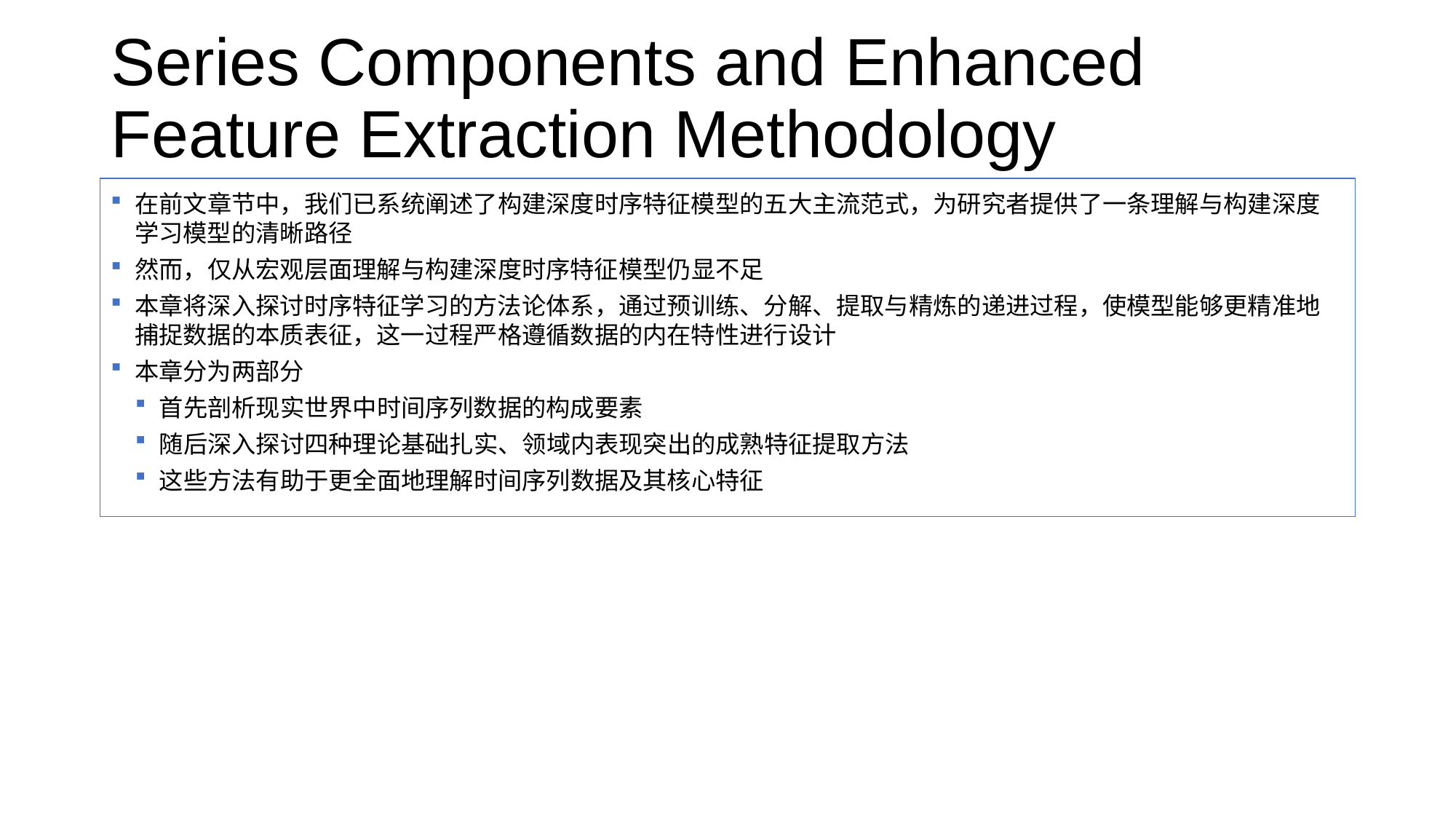

# Series Components and Enhanced Feature Extraction Methodology
在前文章节中，我们已系统阐述了构建深度时序特征模型的五大主流范式，为研究者提供了一条理解与构建深度学习模型的清晰路径
然而，仅从宏观层面理解与构建深度时序特征模型仍显不足
本章将深入探讨时序特征学习的方法论体系，通过预训练、分解、提取与精炼的递进过程，使模型能够更精准地捕捉数据的本质表征，这一过程严格遵循数据的内在特性进行设计
本章分为两部分
首先剖析现实世界中时间序列数据的构成要素
随后深入探讨四种理论基础扎实、领域内表现突出的成熟特征提取方法
这些方法有助于更全面地理解时间序列数据及其核心特征